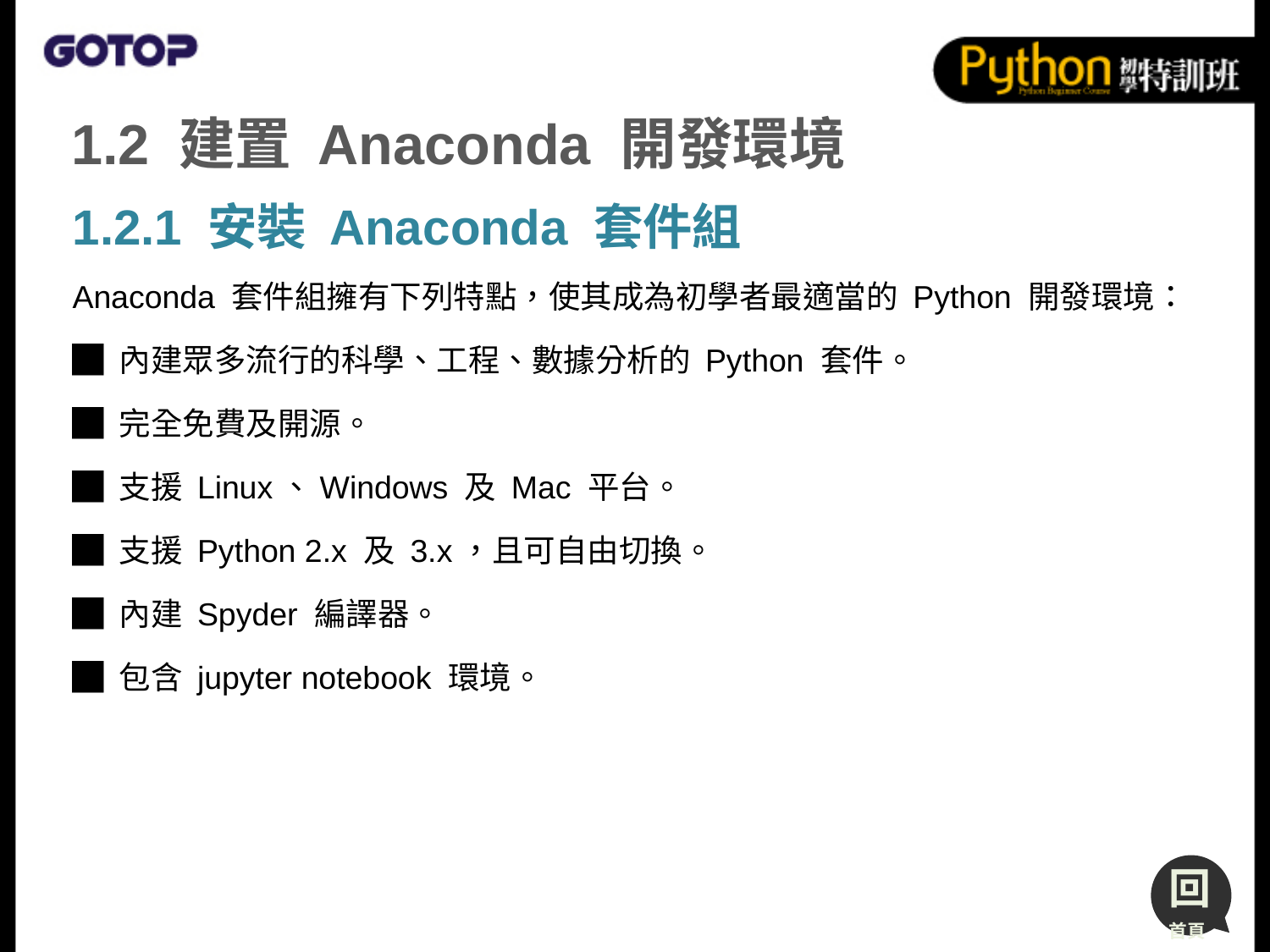

# 1.2 建置 Anaconda 開發環境
1.2.1 安裝 Anaconda 套件組
Anaconda 套件組擁有下列特點，使其成為初學者最適當的 Python 開發環境：
█ 內建眾多流行的科學、工程、數據分析的 Python 套件。
█ 完全免費及開源。
█ 支援 Linux、Windows 及 Mac 平台。
█ 支援 Python 2.x 及 3.x，且可自由切換。
█ 內建 Spyder 編譯器。
█ 包含 jupyter notebook 環境。